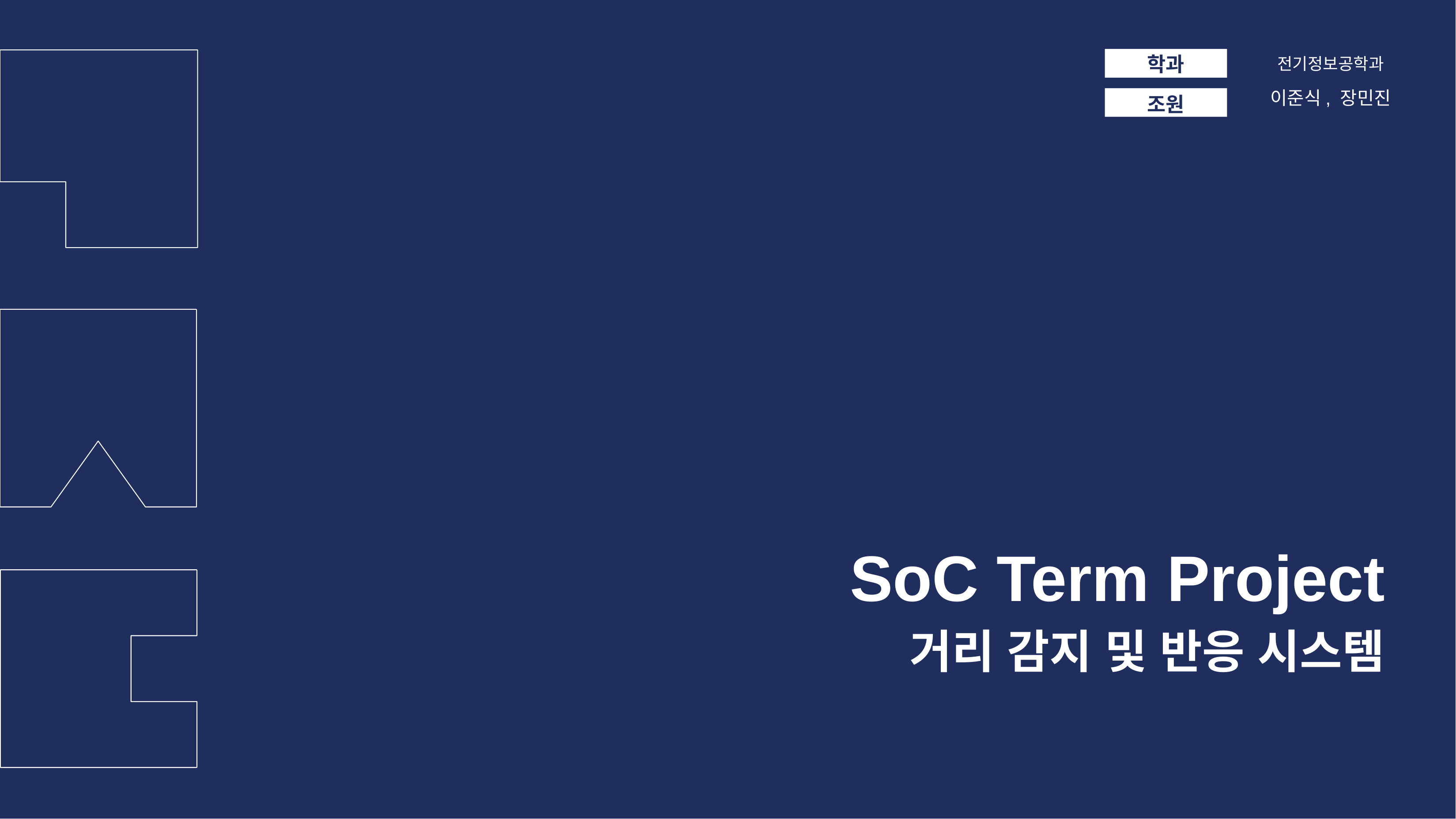

학과

전기정보공학과

이준식, 장민진

조원
조원

SoC Term Project

거리 감지 및 반응 시스템